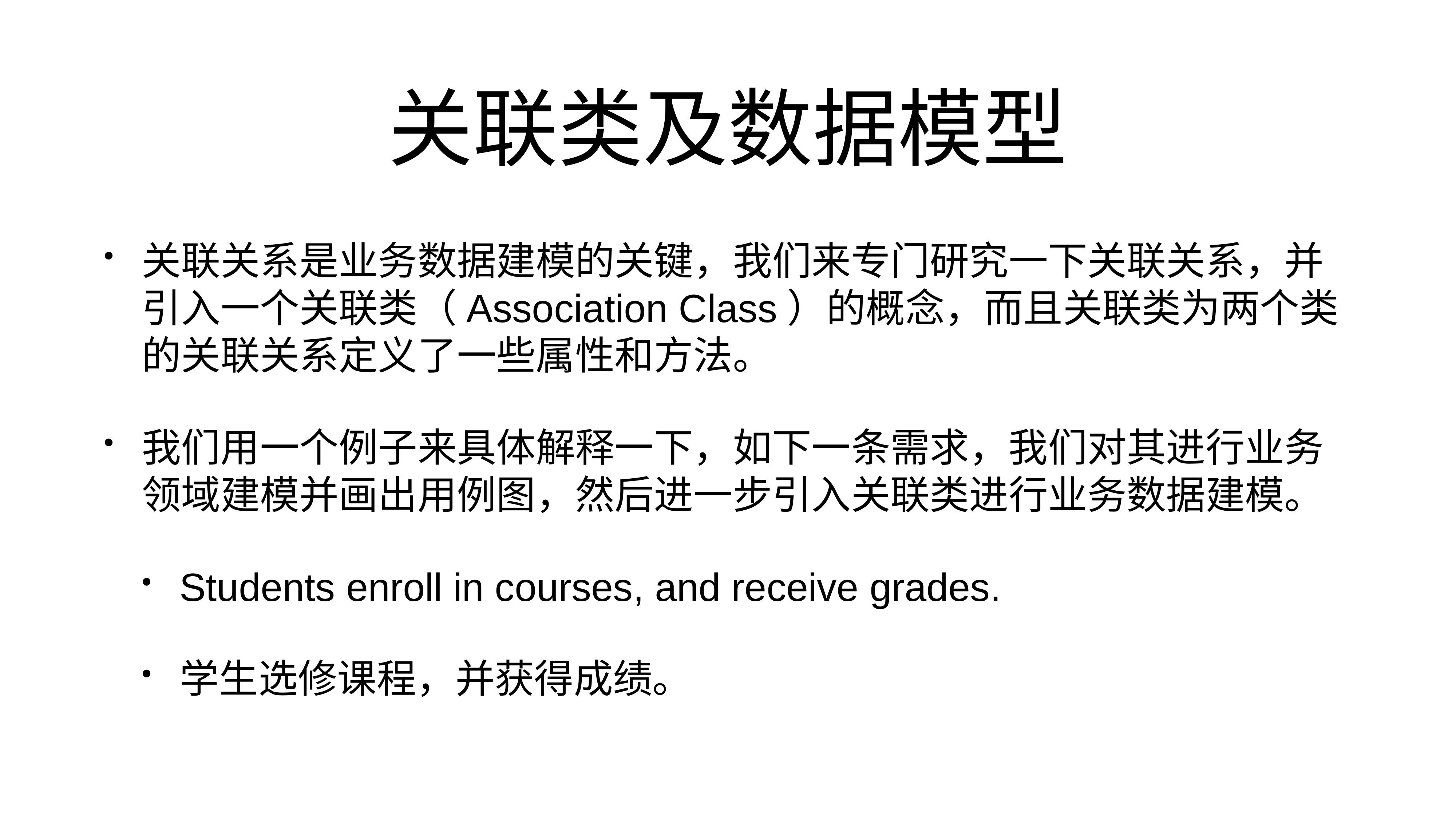

# 关联类及数据模型
关联关系是业务数据建模的关键，我们来专门研究一下关联关系，并引入一个关联类（Association Class）的概念，而且关联类为两个类的关联关系定义了一些属性和方法。
我们用一个例子来具体解释一下，如下一条需求，我们对其进行业务领域建模并画出用例图，然后进一步引入关联类进行业务数据建模。
Students enroll in courses, and receive grades.
学生选修课程，并获得成绩。